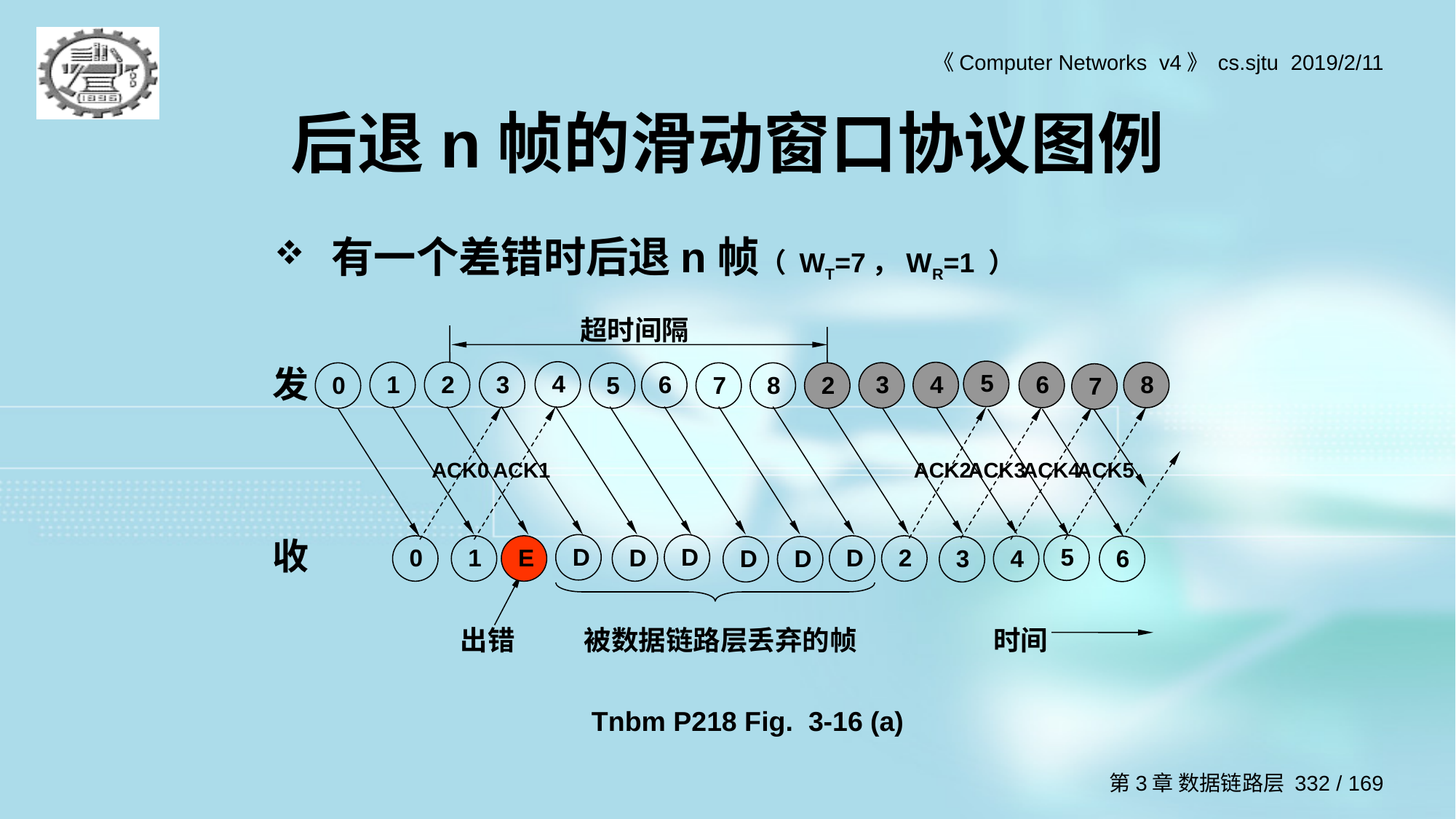

# 后退n帧的滑动窗口协议图例
有一个差错时后退n帧（ WT=7，WR=1 ）
超时间隔

发

收

5

4

1

2

3

6

4

6

8

3

0

5

7

8

2

7

ACK0
ACK1
ACK2
ACK3
ACK4
ACK5

D

D

5

0

1

D

D

2

4

6

D

D

3
E

出错
被数据链路层丢弃的帧
时间

Tnbm P218 Fig.  3-16 (a)